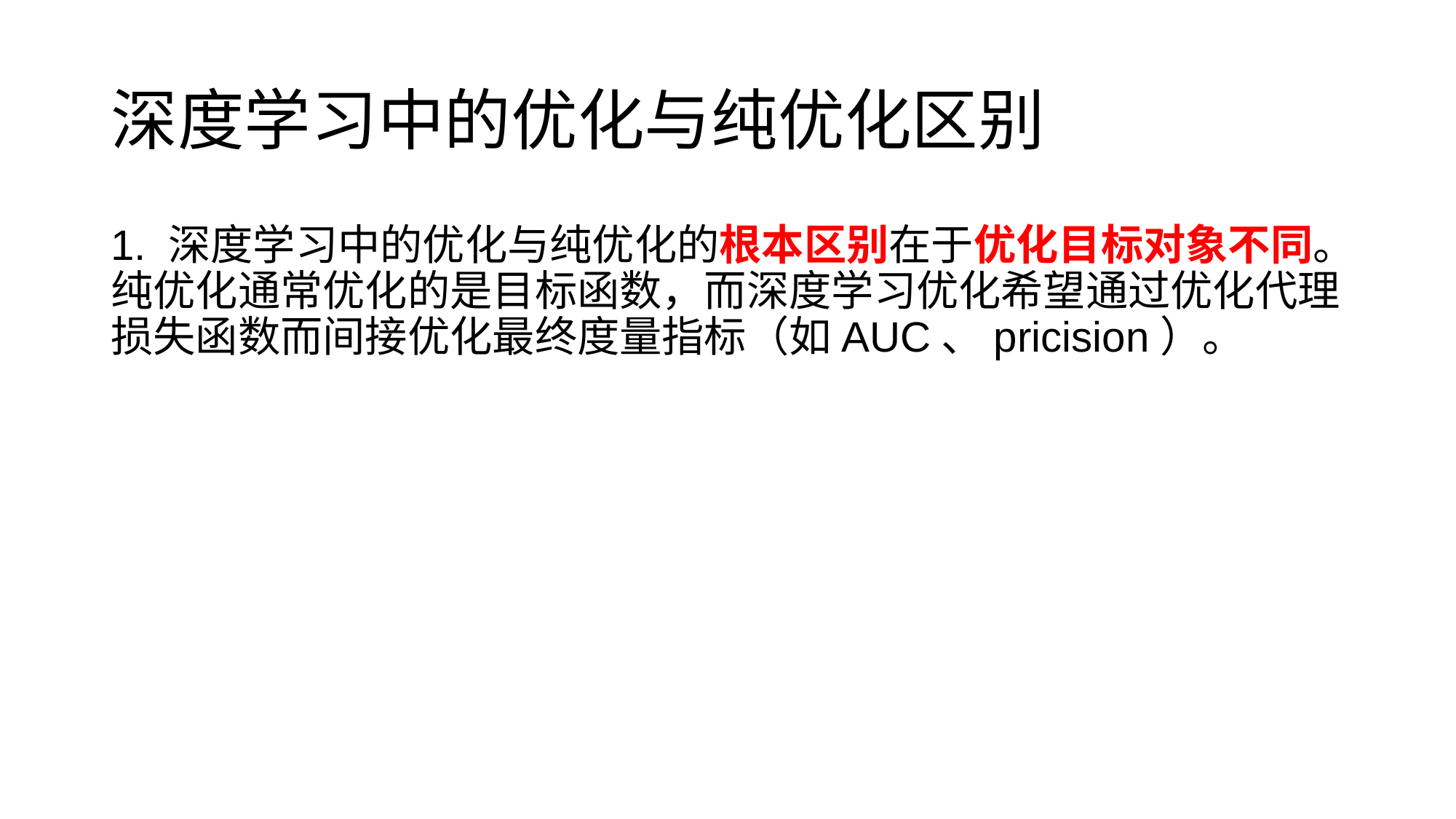

# 深度学习中的优化与纯优化区别
1. 深度学习中的优化与纯优化的根本区别在于优化目标对象不同。纯优化通常优化的是目标函数，而深度学习优化希望通过优化代理损失函数而间接优化最终度量指标（如AUC、pricision）。